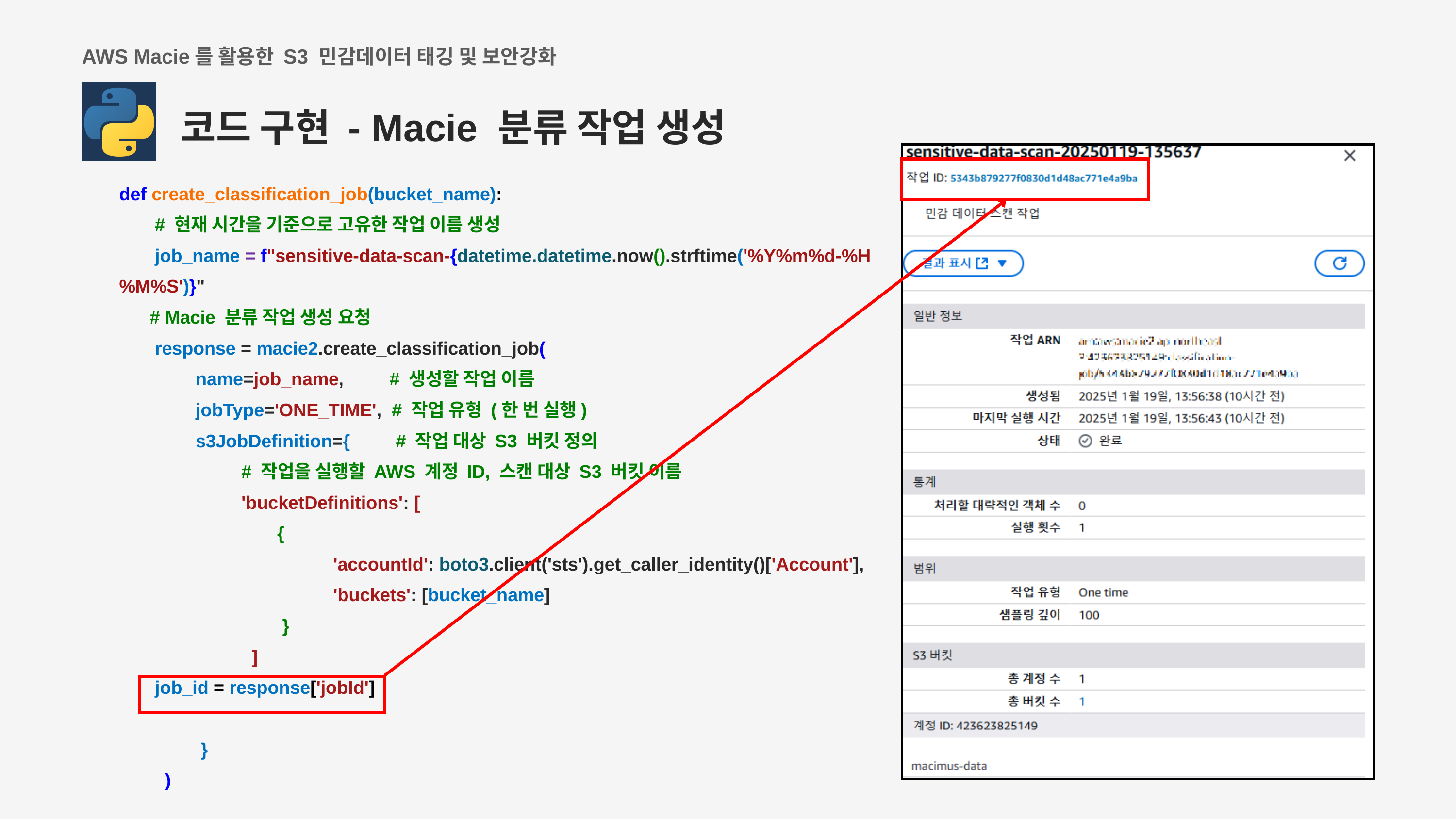

AWS Macie를 활용한 S3 민감데이터 태깅 및 보안강화

코드 구현 - Macie 분류 작업 생성

def create_classification_job(bucket_name):
       # 현재 시간을 기준으로 고유한 작업 이름 생성
       job_name = f"sensitive-data-scan-{datetime.datetime.now().strftime('%Y%m%d-%H%M%S')}"
      # Macie 분류 작업 생성 요청
       response = macie2.create_classification_job(
               name=job_name,         # 생성할 작업 이름
               jobType='ONE_TIME',  # 작업 유형 (한 번 실행)
               s3JobDefinition={         # 작업 대상 S3 버킷 정의
                        # 작업을 실행할 AWS 계정 ID, 스캔 대상 S3 버킷 이름
                        'bucketDefinitions': [
                               {
                                          'accountId': boto3.client('sts').get_caller_identity()['Account'],
                                          'buckets': [bucket_name]
                                }
                          ]
       job_id = response['jobId']

                }
         )